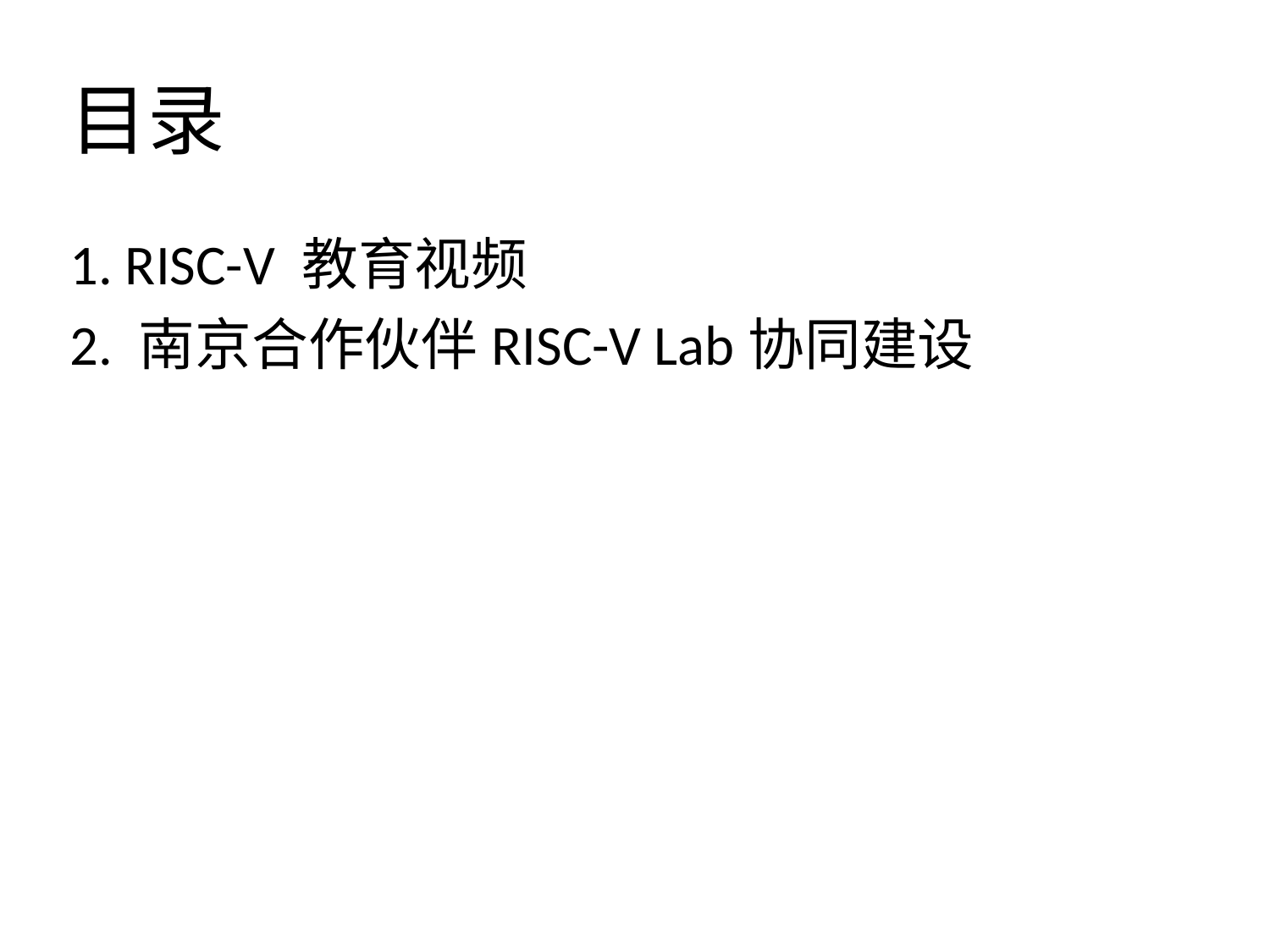

# 目录
1. RISC-V 教育视频
2. 南京合作伙伴RISC-V Lab协同建设